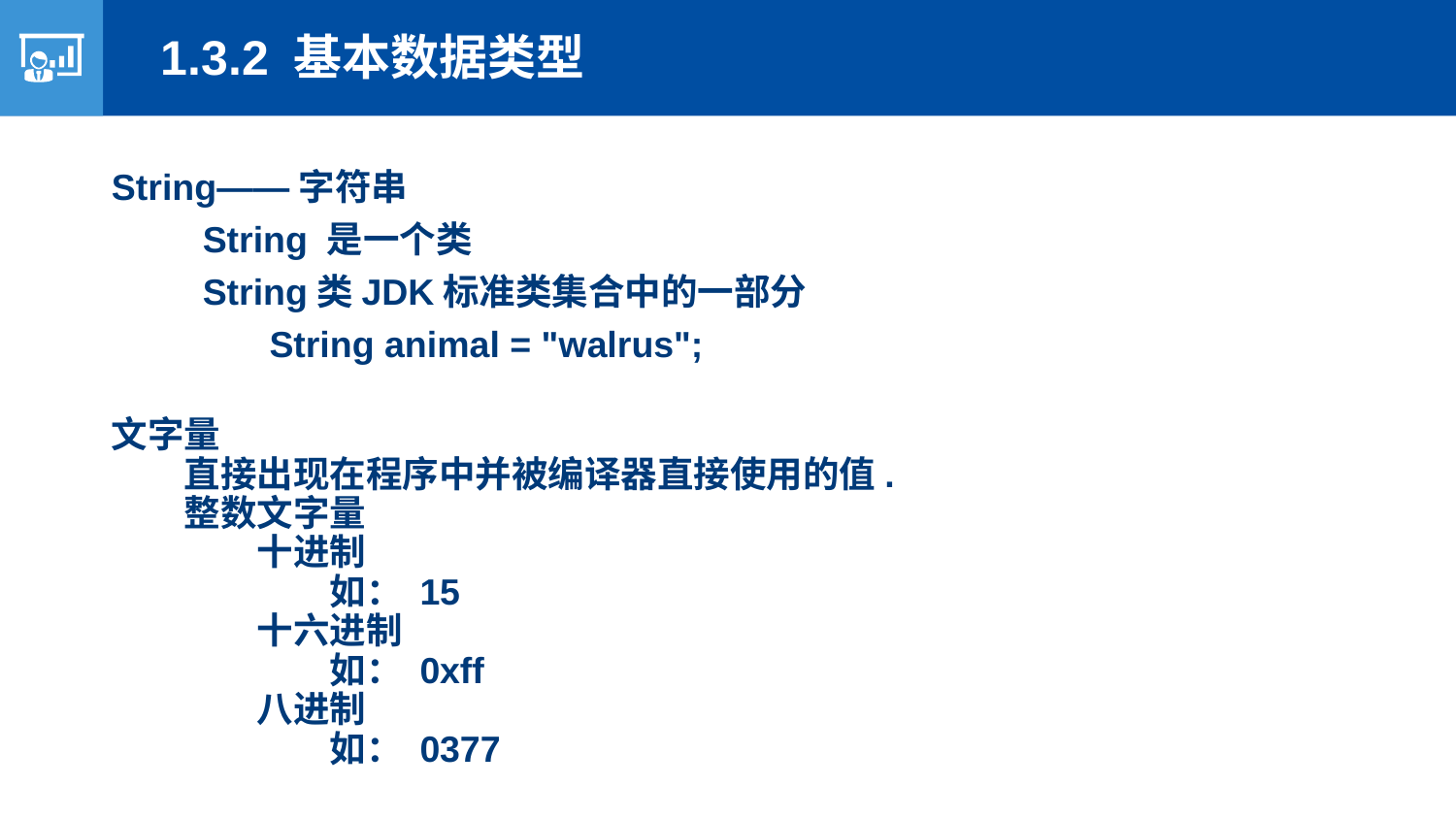

1.3.2 基本数据类型
String——字符串
String 是一个类
String类JDK标准类集合中的一部分
String animal = "walrus";
文字量
直接出现在程序中并被编译器直接使用的值.
整数文字量
十进制
如： 15
十六进制
如： 0xff
八进制
如： 0377